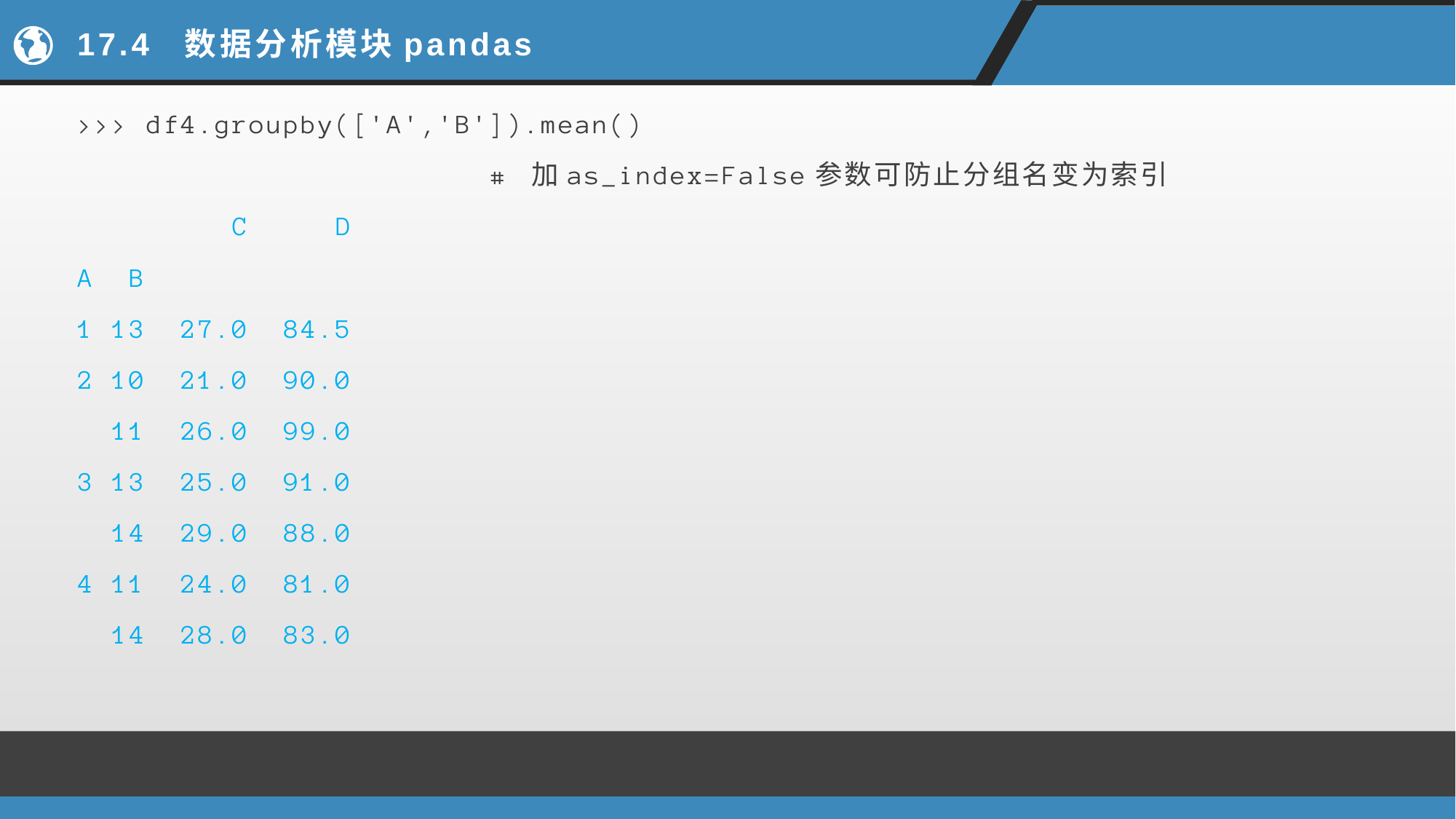

# 17.4  数据分析模块pandas

>>> df4.groupby(['A','B']).mean()
                        # 加as_index=False参数可防止分组名变为索引
         C     D
A  B
1 13  27.0  84.5
2 10  21.0  90.0
  11  26.0  99.0
3 13  25.0  91.0
  14  29.0  88.0
4 11  24.0  81.0
  14  28.0  83.0